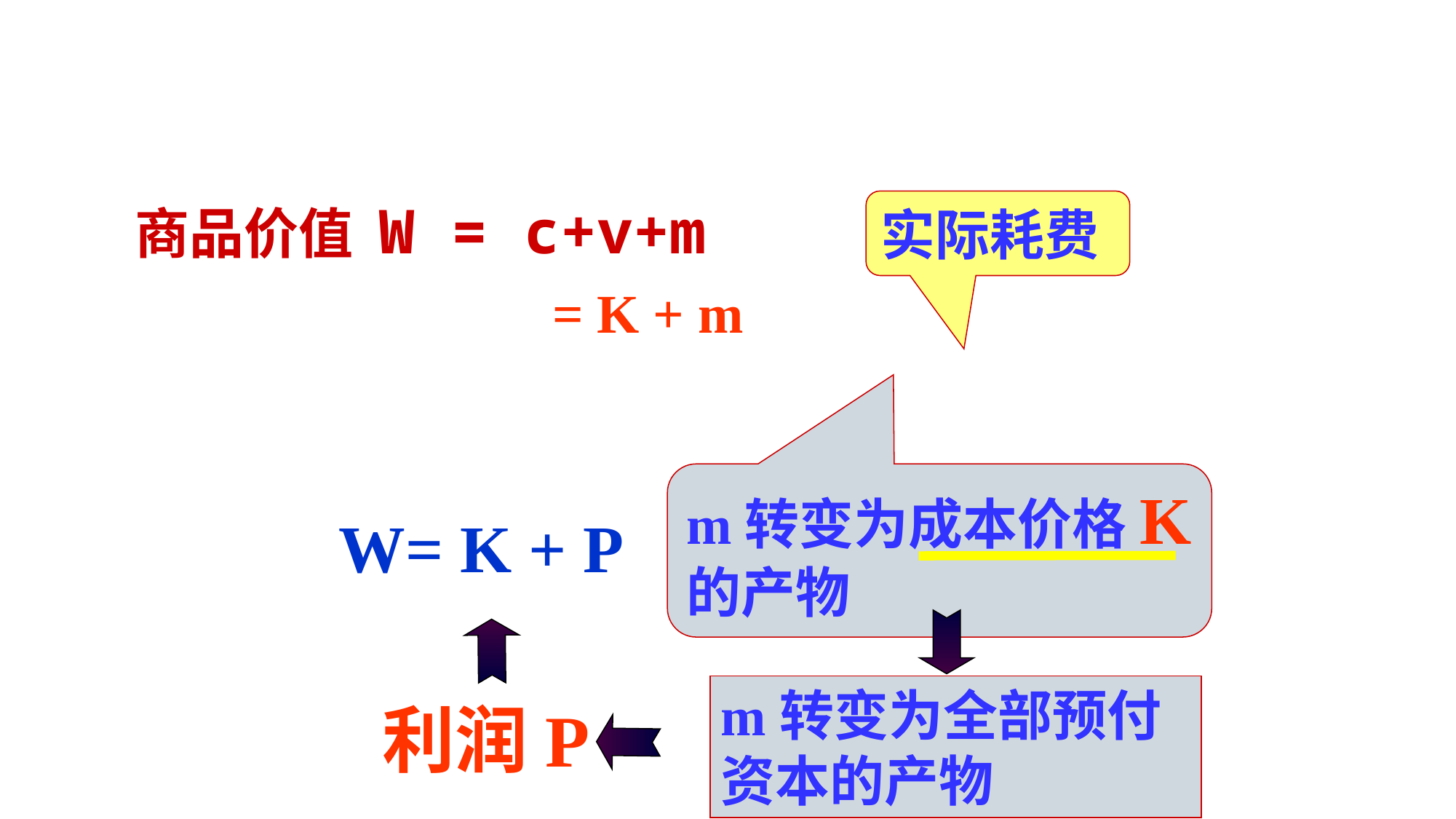

商品价值 W = c+v+m
实际耗费
= K + m
m转变为成本价格K的产物
W= K + P

m转变为全部预付资本的产物
利润P